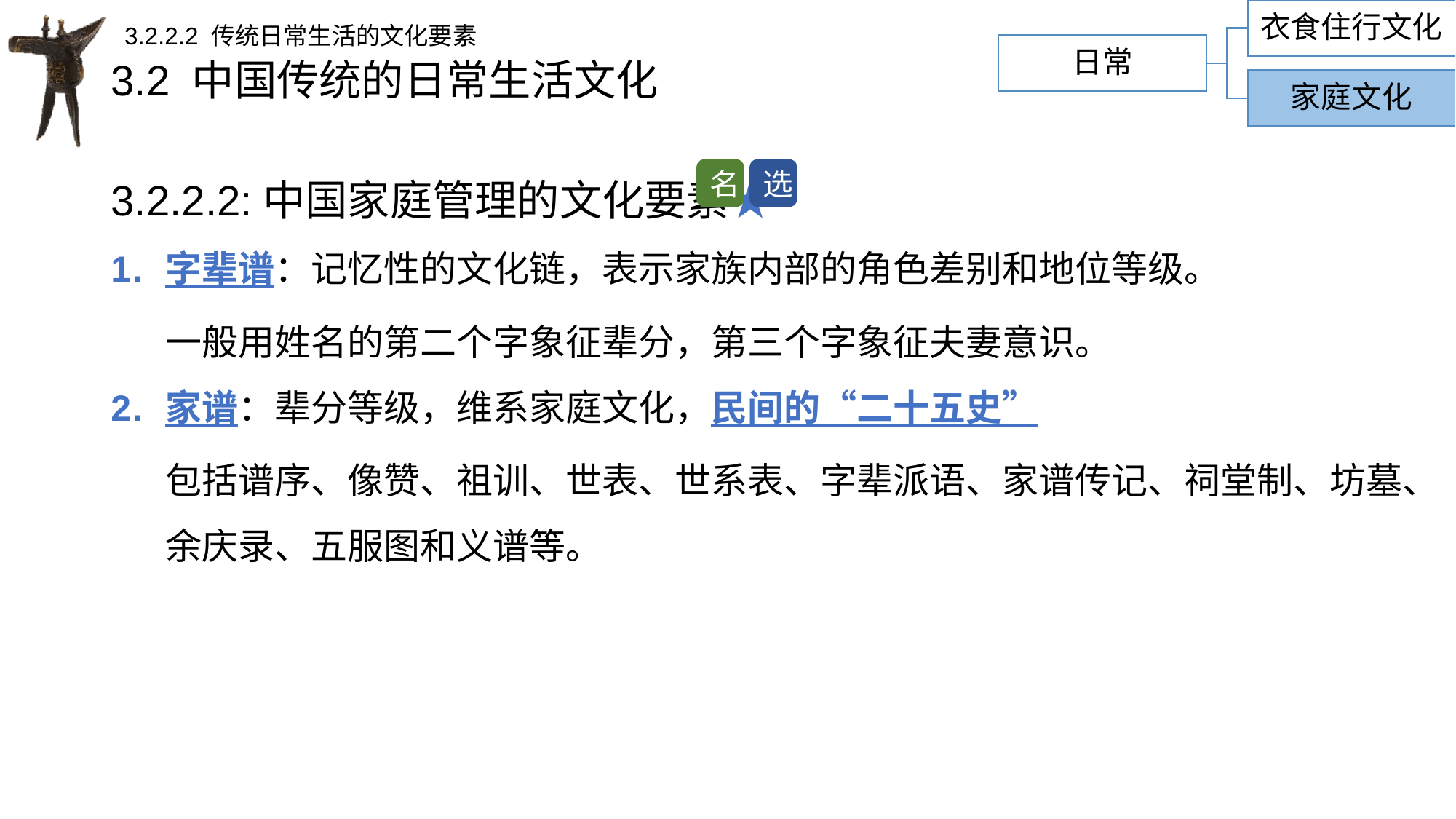

衣食住行文化
3.2.2.2 传统日常生活的文化要素

日常
# 3.2 中国传统的日常生活文化

家庭文化
3.2.2.2:中国家庭管理的文化要素★
字辈谱：记忆性的文化链，表示家族内部的角色差别和地位等级。
一般用姓名的第二个字象征辈分，第三个字象征夫妻意识。
家谱：辈分等级，维系家庭文化，民间的“二十五史”
包括谱序、像赞、祖训、世表、世系表、字辈派语、家谱传记、祠堂制、坊墓、余庆录、五服图和义谱等。
选
名
111